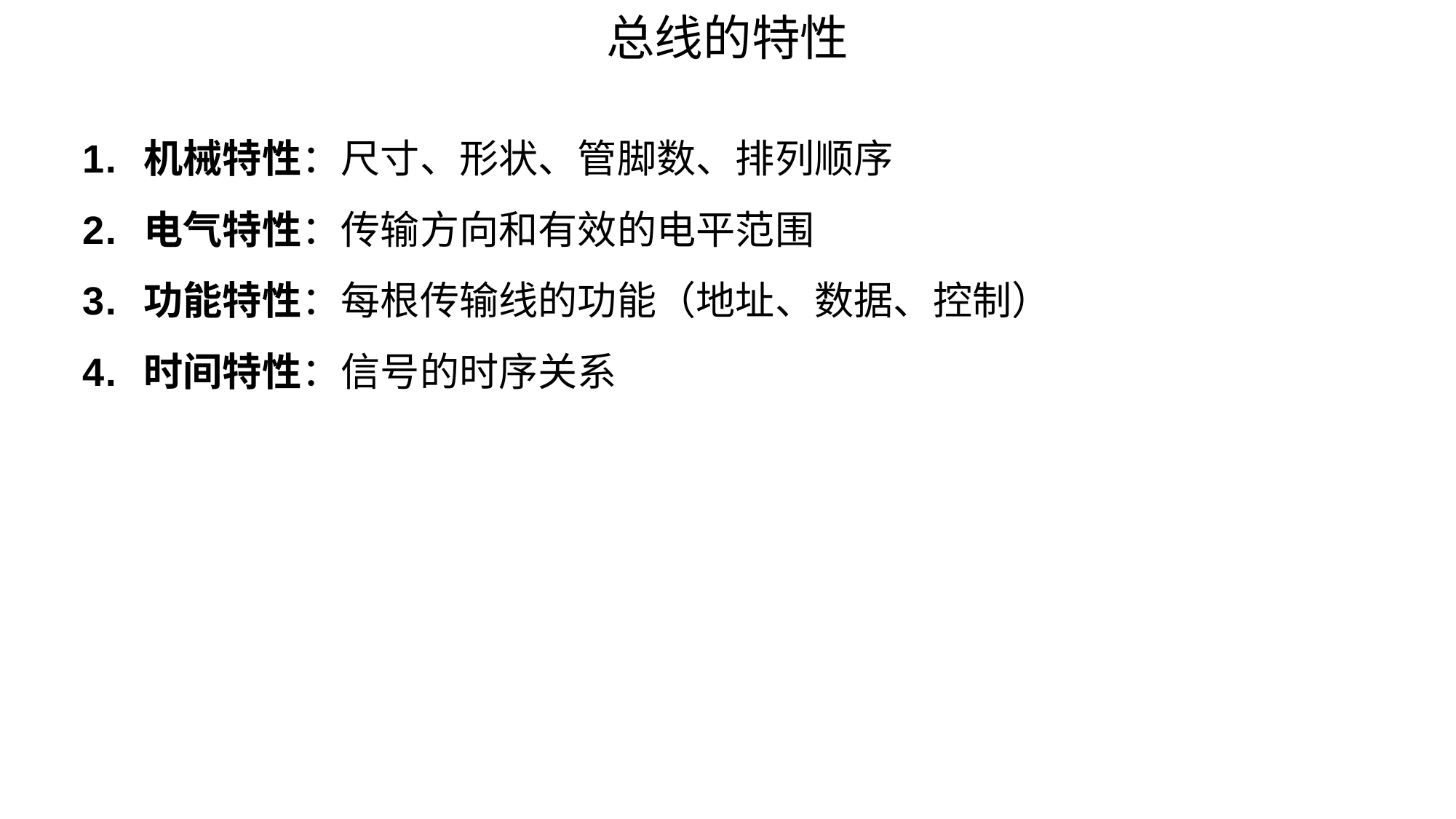

总线的特性
机械特性：尺寸、形状、管脚数、排列顺序
电气特性：传输方向和有效的电平范围
功能特性：每根传输线的功能（地址、数据、控制）
时间特性：信号的时序关系